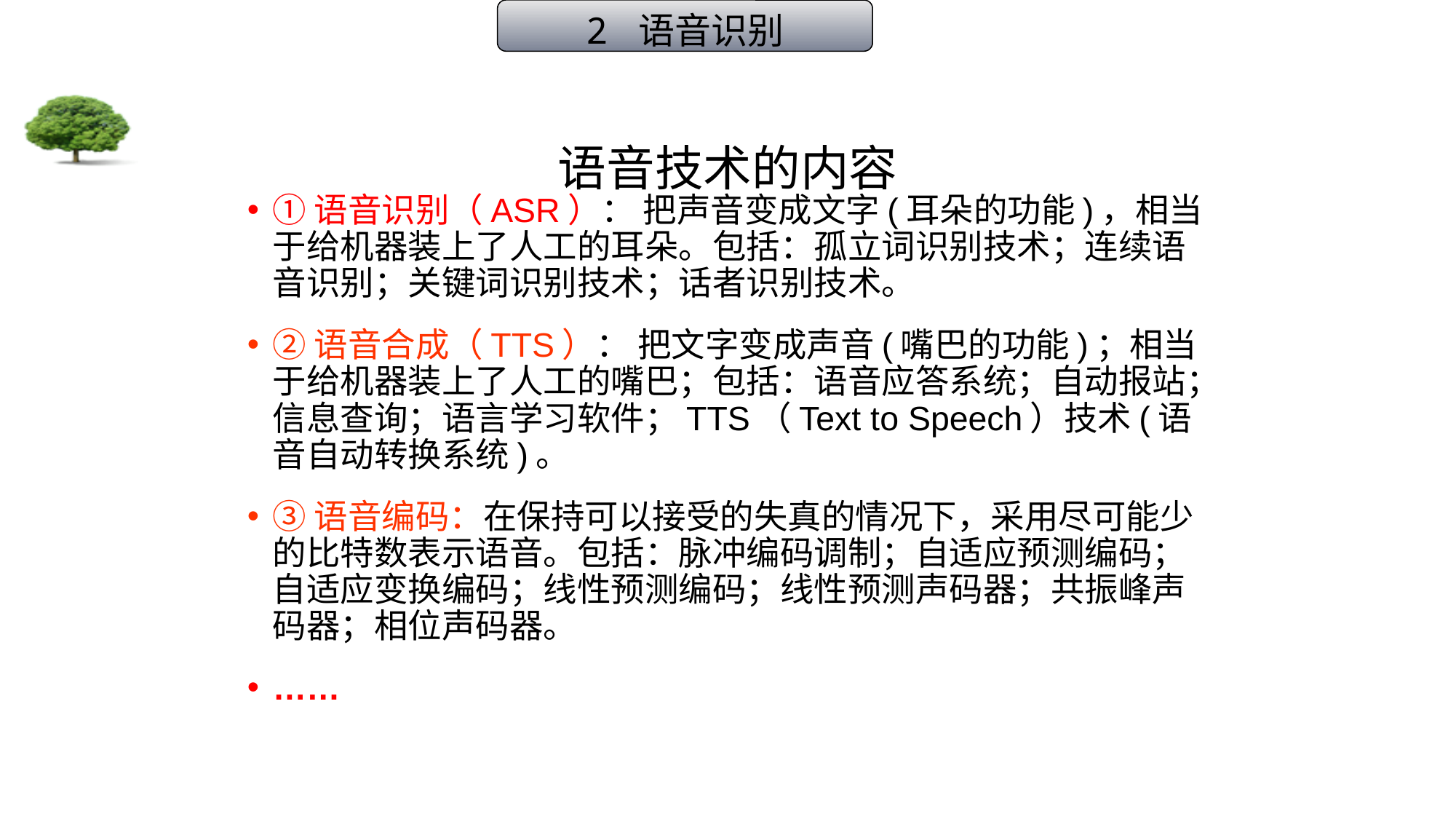

2 语音识别

# 语音技术的内容
①语音识别（ASR）： 把声音变成文字(耳朵的功能)，相当于给机器装上了人工的耳朵。包括：孤立词识别技术；连续语音识别；关键词识别技术；话者识别技术。
②语音合成（TTS）： 把文字变成声音(嘴巴的功能)；相当于给机器装上了人工的嘴巴；包括：语音应答系统；自动报站；信息查询；语言学习软件；TTS（Text to Speech）技术(语音自动转换系统)。
③语音编码：在保持可以接受的失真的情况下，采用尽可能少的比特数表示语音。包括：脉冲编码调制；自适应预测编码；自适应变换编码；线性预测编码；线性预测声码器；共振峰声码器；相位声码器。
……